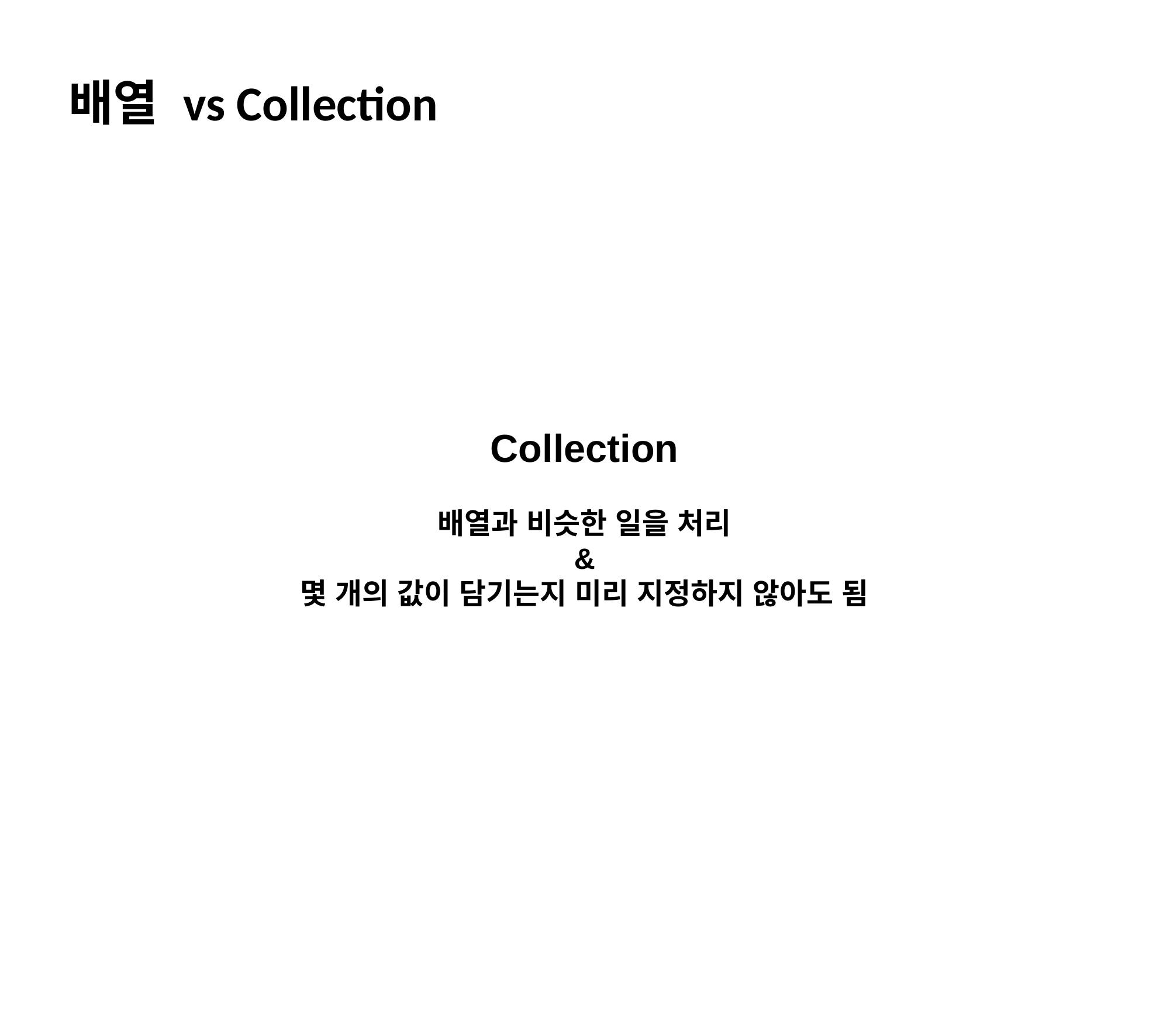

배열 vs Collection
Collection

배열과 비슷한 일을 처리
&
몇 개의 값이 담기는지 미리 지정하지 않아도 됨